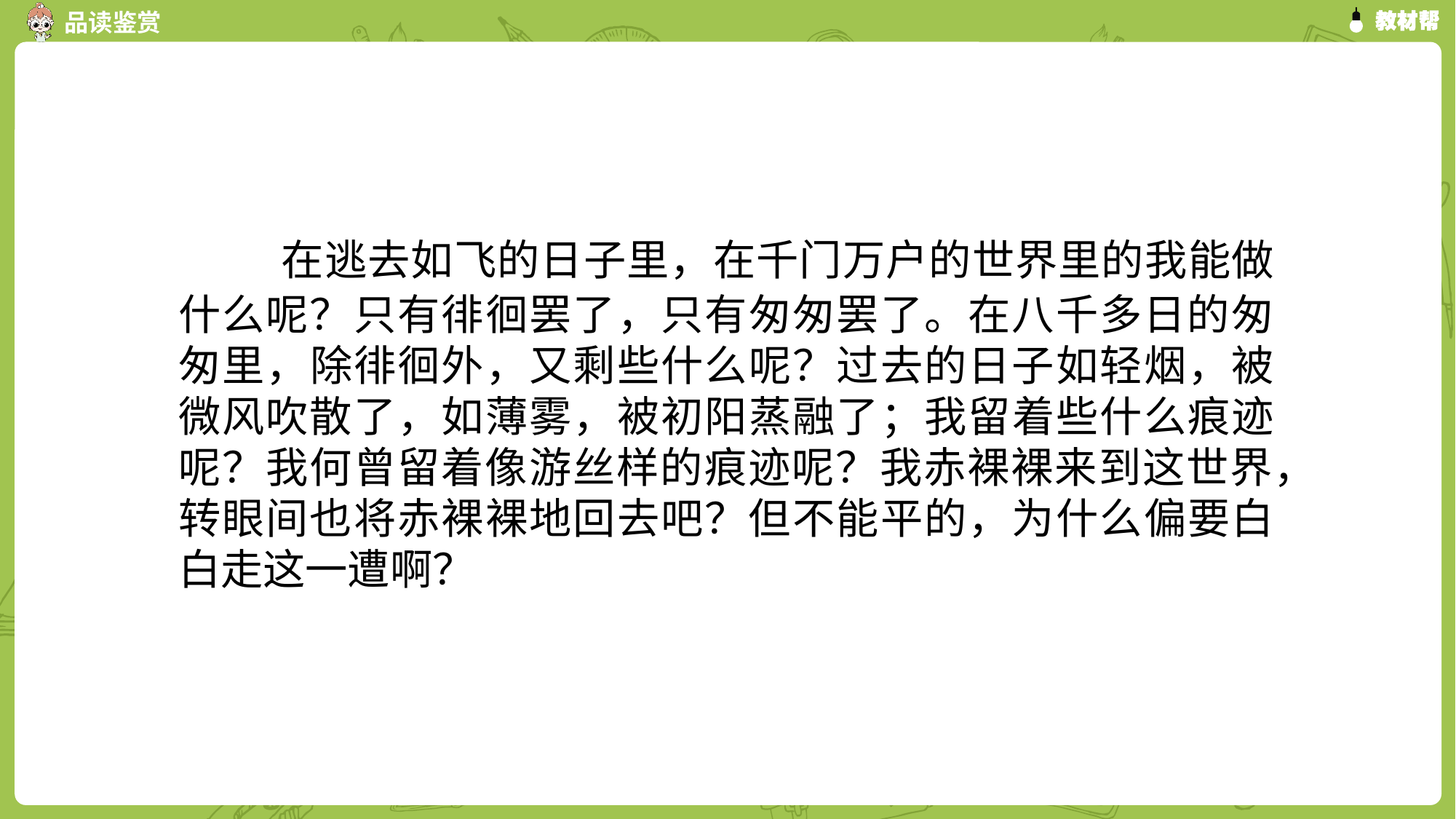

在逃去如飞的日子里，在千门万户的世界里的我能做什么呢？只有徘徊罢了，只有匆匆罢了。在八千多日的匆匆里，除徘徊外，又剩些什么呢？过去的日子如轻烟，被微风吹散了，如薄雾，被初阳蒸融了；我留着些什么痕迹呢？我何曾留着像游丝样的痕迹呢？我赤裸裸来到这世界，转眼间也将赤裸裸地回去吧？但不能平的，为什么偏要白白走这一遭啊？